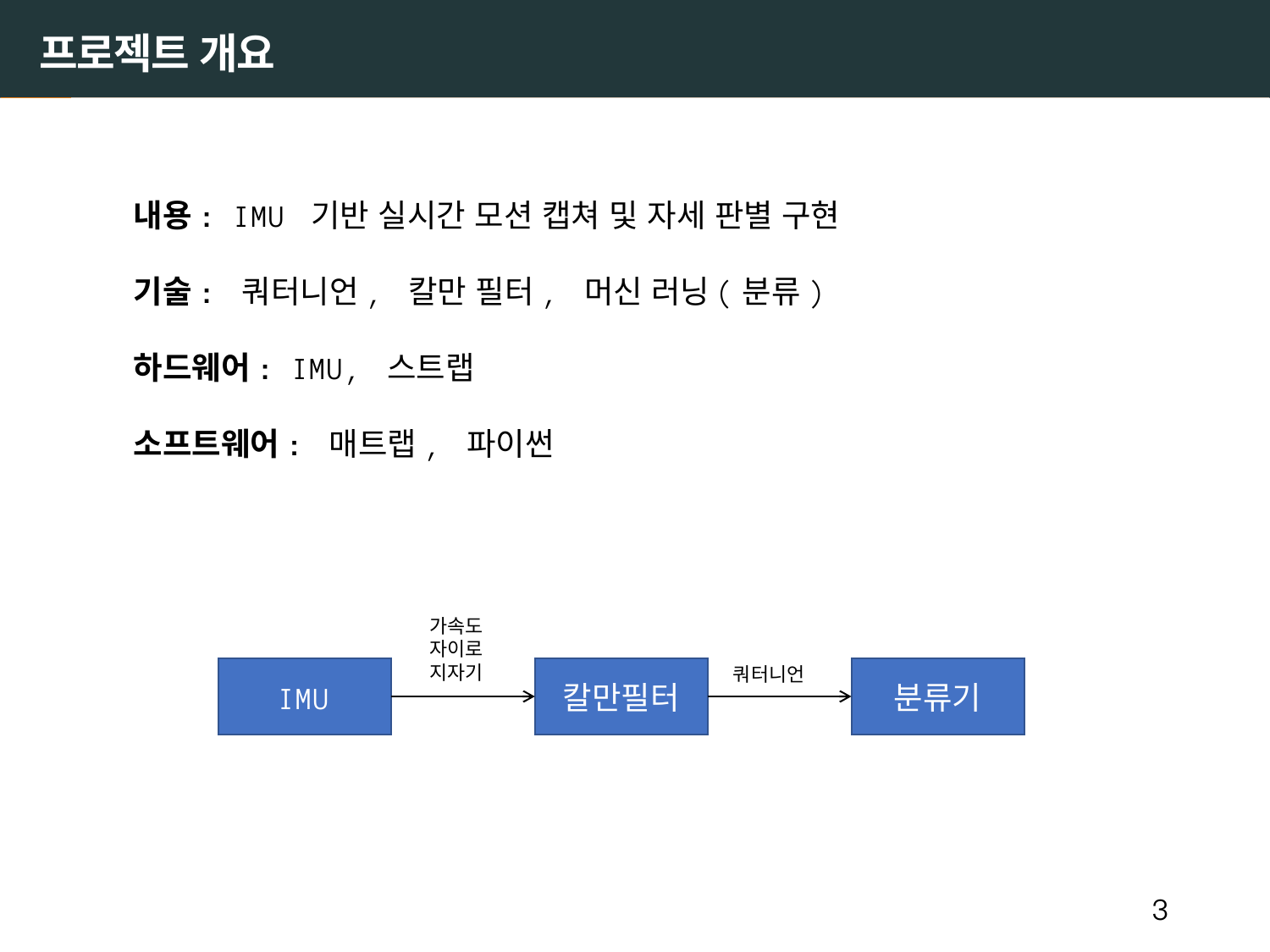

# 프로젝트 개요

내용: IMU 기반 실시간 모션 캡쳐 및 자세 판별 구현

기술: 쿼터니언, 칼만 필터, 머신 러닝(분류)

하드웨어: IMU, 스트랩

소프트웨어: 매트랩, 파이썬
가속도 자이로 지자기
쿼터니언
IMU
칼만필터
분류기
3